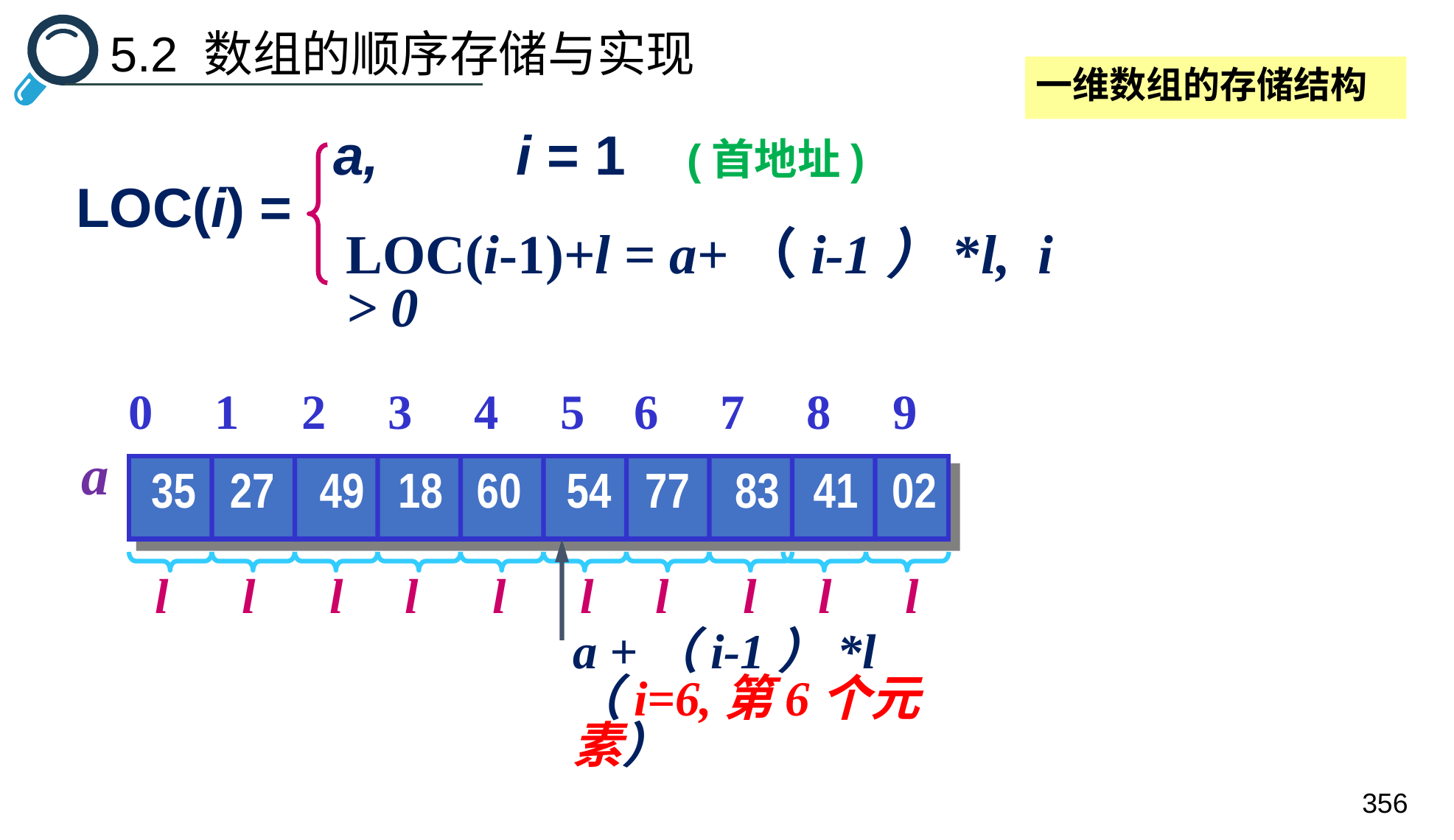

5.2 数组的顺序存储与实现
一维数组的存储结构
 a,         i = 1    (首地址)

LOC(i) =
LOC(i-1)+l = a+（i-1）*l,  i > 0
0     1     2     3     4     5    6     7     8     9
a

35   27    49   18   60    54   77    83   41   02

l      l      l     l      l      l     l      l     l      l
a +（i-1）*l  （i=6,第6个元素）
356